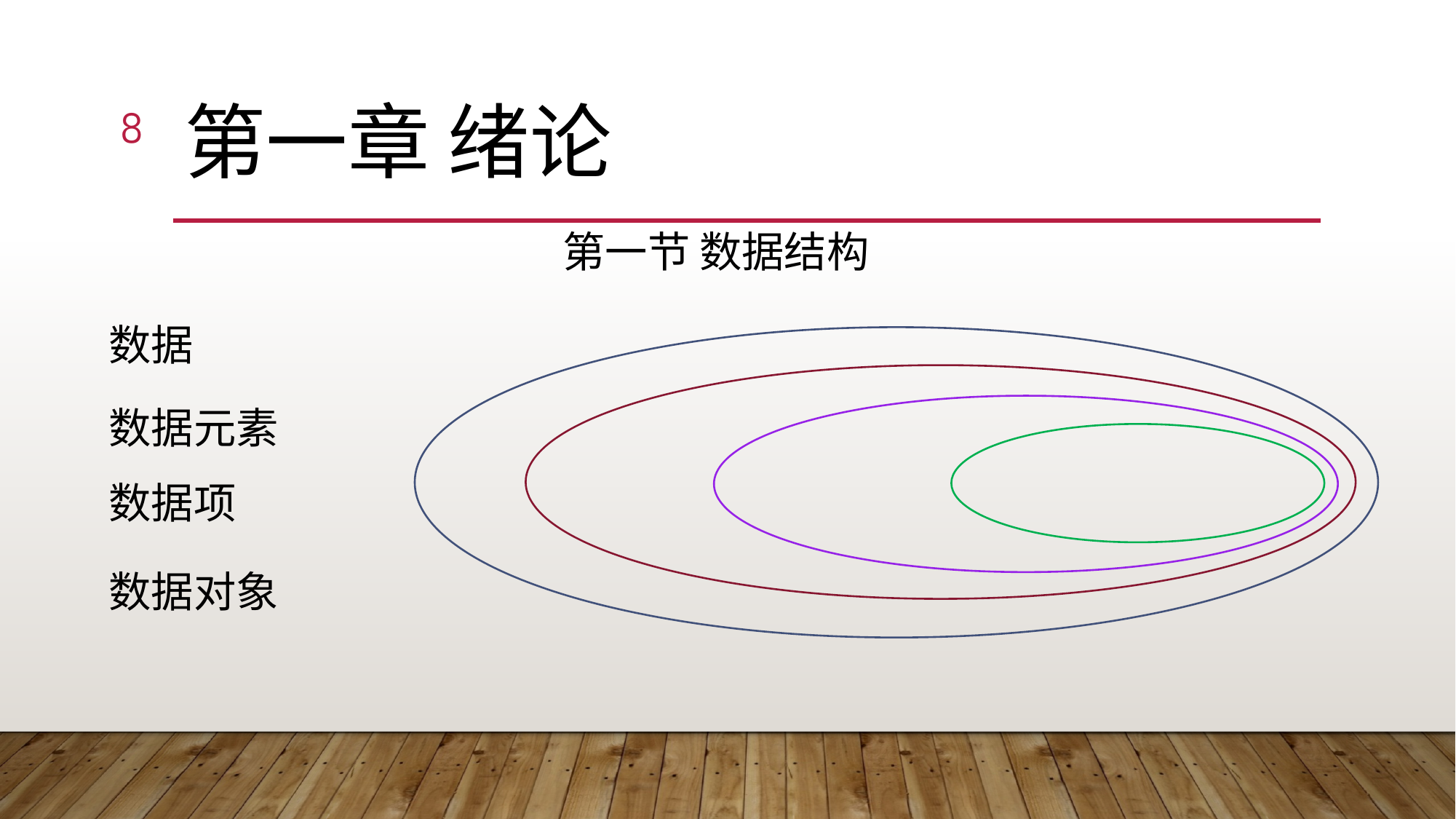

8
# 第一章 绪论
第一节 数据结构
数据

数据元素

数据项
数据对象